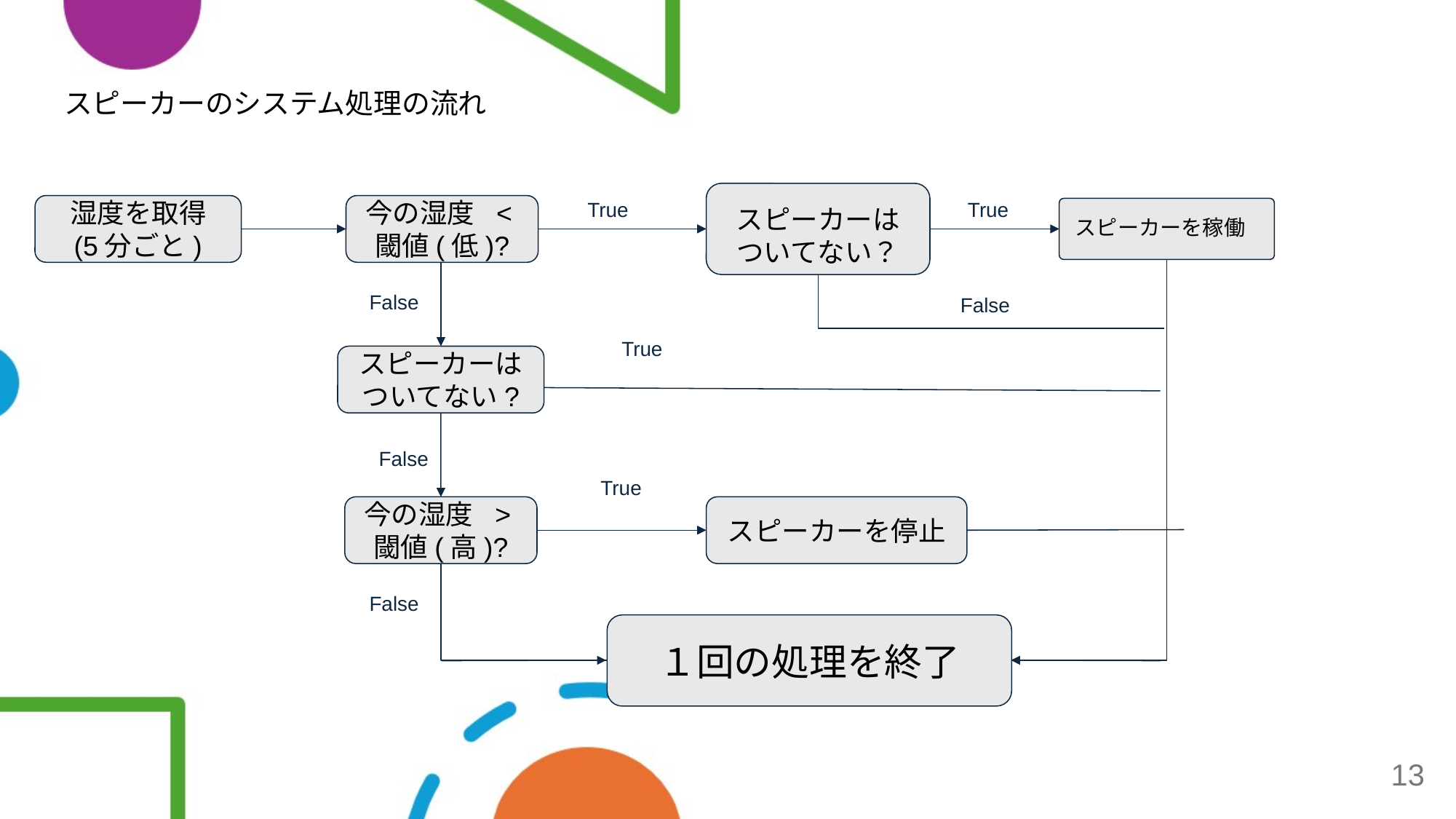

# スピーカーのシステム処理の流れ
スピーカーは
ついてない？
True
True
湿度を取得
(5分ごと)
今の湿度  <閾値(低)?
スピーカーを稼働
False
False
True
スピーカーは
ついてない?
False
True
今の湿度  >閾値(高)?
スピーカーを停止
False
１回の処理を終了
13